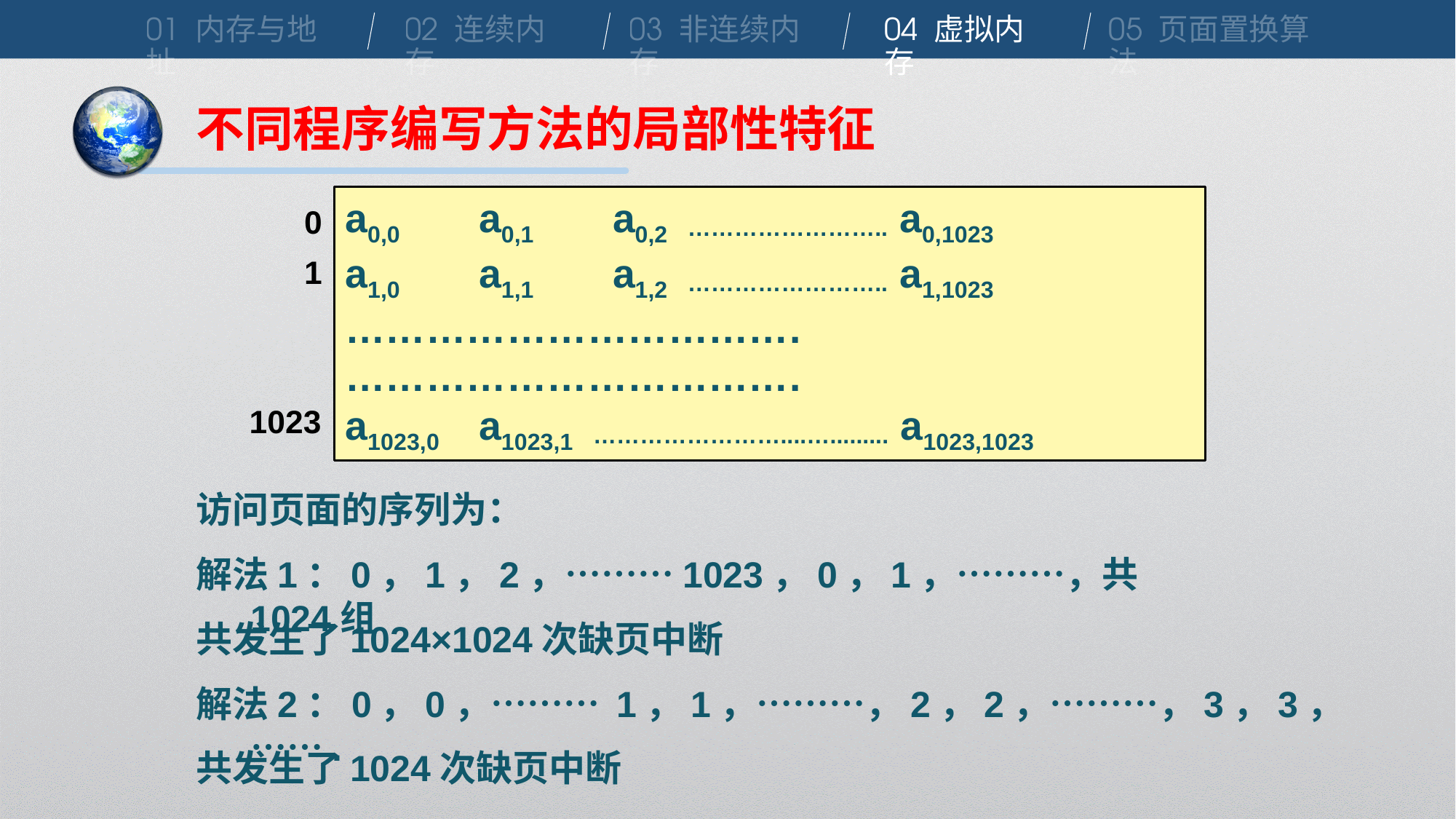

01 内存与地址
02 连续内存
03 非连续内存
04 虚拟内存
05 页面置换算法
不同程序编写方法的局部性特征
a0,0            a0,1            a0,2   …………………….. a0,1023
a1,0            a1,1            a1,2   …………………….. a1,1023
…………………………….
…………………………….
a1023,0      a1023,1   ……………………....…......... a1023,1023
0
1
1023
访问页面的序列为：
解法1：0，1，2，………1023，0，1，………，共1024组
共发生了1024×1024次缺页中断
解法2：0，0，……… 1，1，………，2，2，………，3，3，…….
共发生了1024次缺页中断